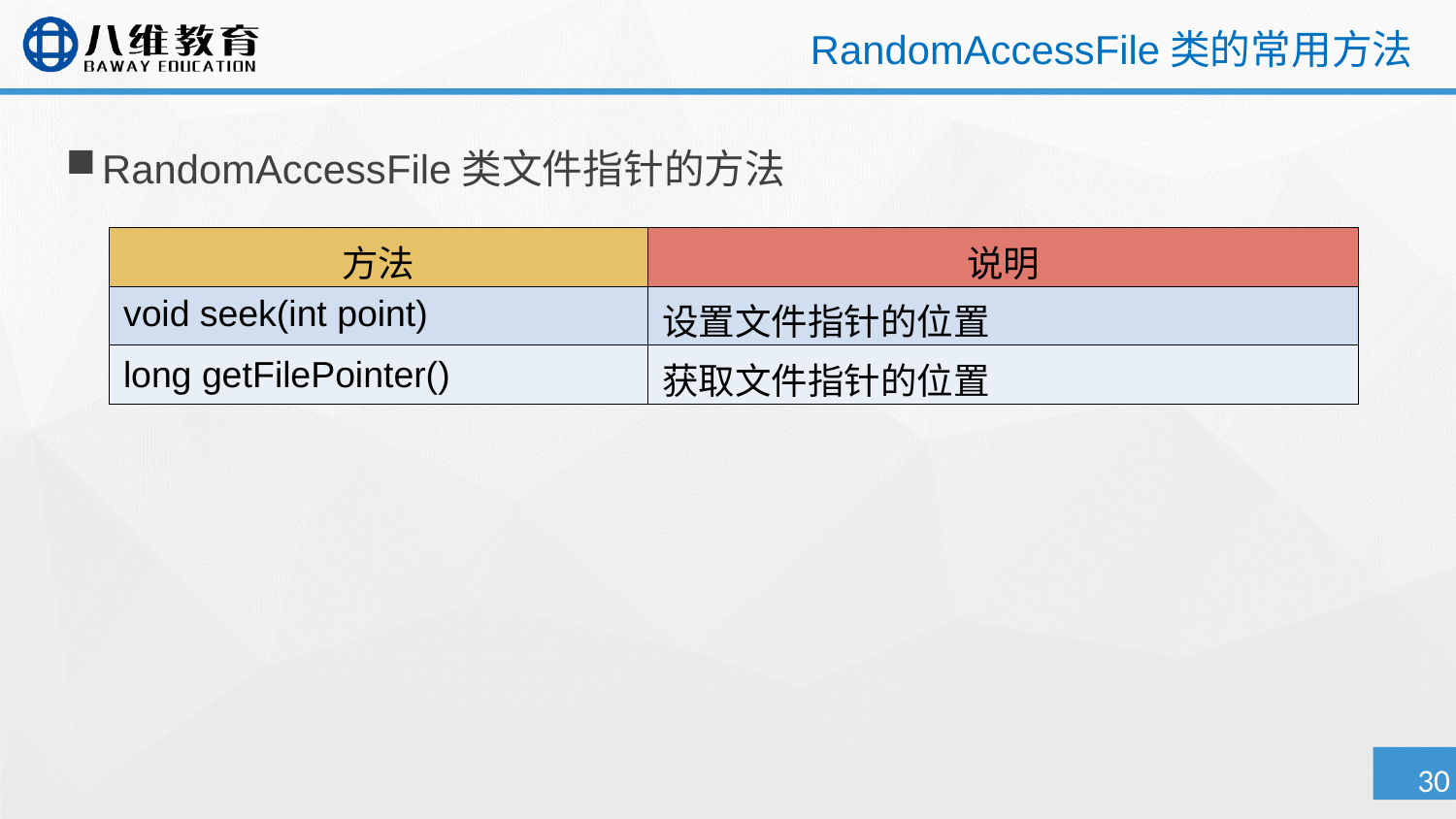

# RandomAccessFile类的常用方法
RandomAccessFile类文件指针的方法
| 方法 | 说明 |
| --- | --- |
| void seek(int point) | 设置文件指针的位置 |
| long getFilePointer() | 获取文件指针的位置 |